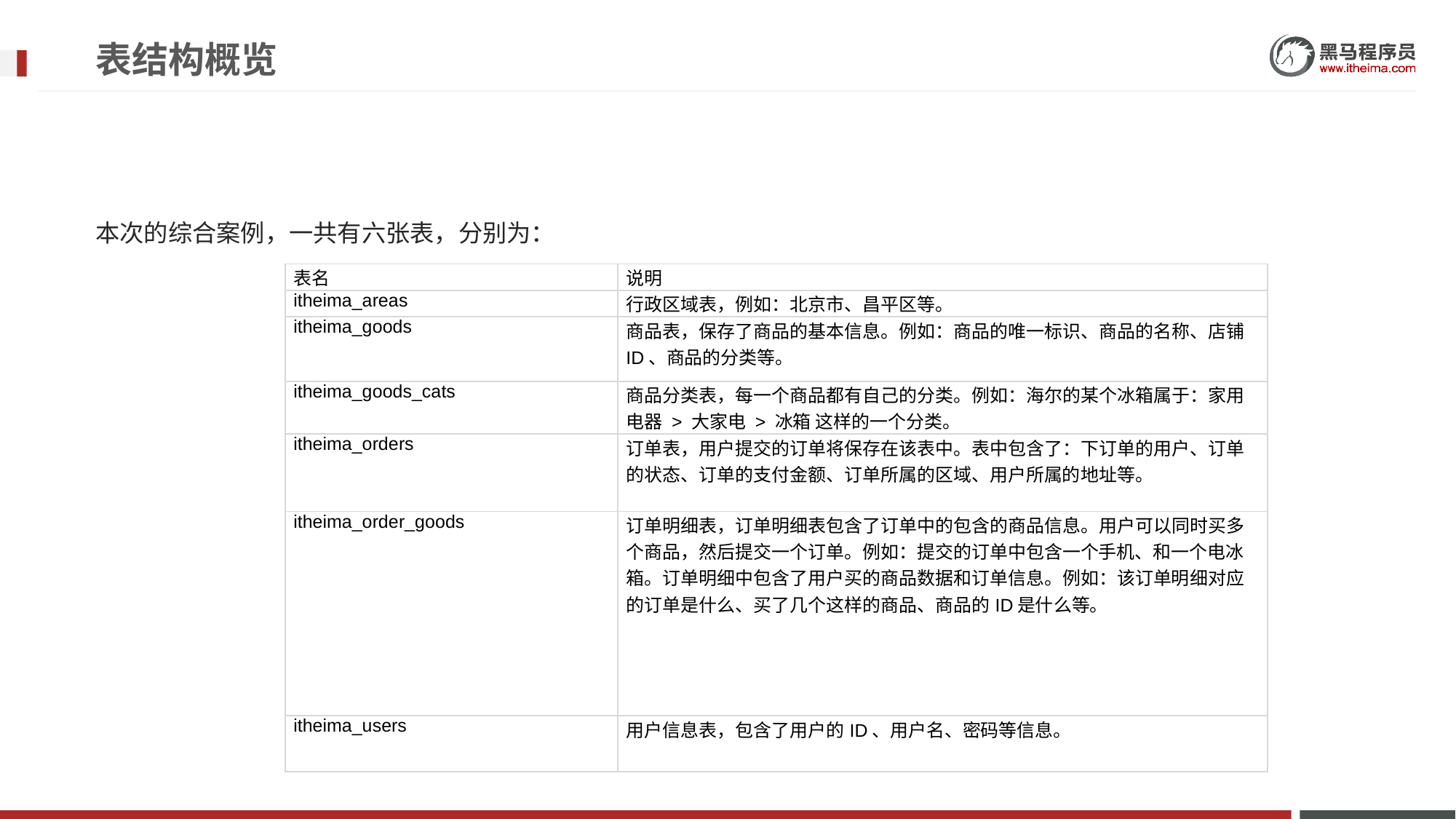

# 表结构概览
本次的综合案例，一共有六张表，分别为：
| 表名 | 说明 |
| --- | --- |
| itheima\_areas | 行政区域表，例如：北京市、昌平区等。 |
| itheima\_goods | 商品表，保存了商品的基本信息。例如：商品的唯一标识、商品的名称、店铺ID、商品的分类等。 |
| itheima\_goods\_cats | 商品分类表，每一个商品都有自己的分类。例如：海尔的某个冰箱属于：家用电器 > 大家电 > 冰箱 这样的一个分类。 |
| itheima\_orders | 订单表，用户提交的订单将保存在该表中。表中包含了：下订单的用户、订单的状态、订单的支付金额、订单所属的区域、用户所属的地址等。 |
| itheima\_order\_goods | 订单明细表，订单明细表包含了订单中的包含的商品信息。用户可以同时买多个商品，然后提交一个订单。例如：提交的订单中包含一个手机、和一个电冰箱。订单明细中包含了用户买的商品数据和订单信息。例如：该订单明细对应的订单是什么、买了几个这样的商品、商品的ID是什么等。 |
| itheima\_users | 用户信息表，包含了用户的ID、用户名、密码等信息。 |